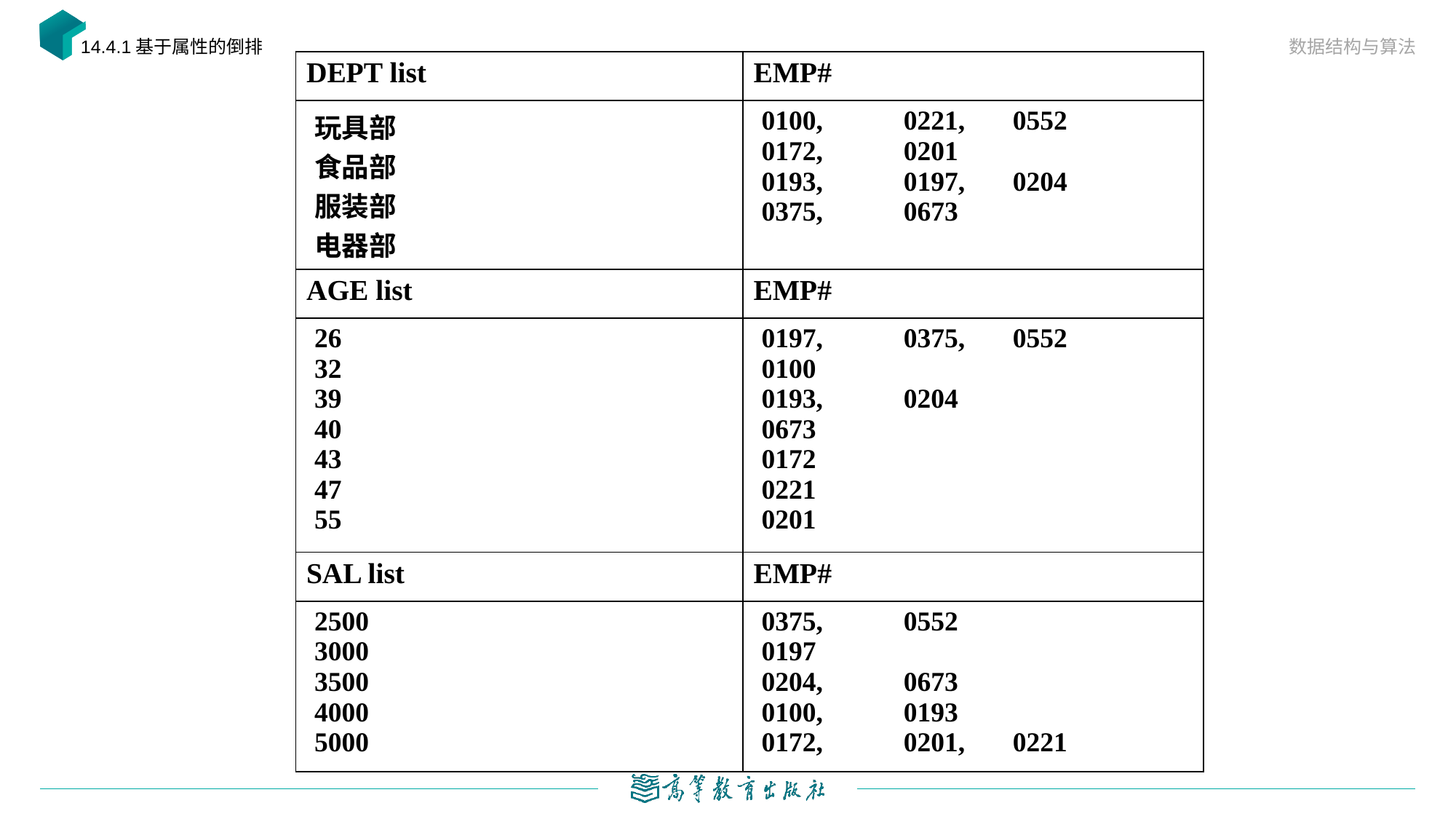

数据结构与算法
14.4.1基于属性的倒排
| DEPT list | EMP# |
| --- | --- |
| 玩具部 食品部 服装部 电器部 | 0100, 0221, 0552 0172, 0201 0193, 0197, 0204 0375, 0673 |
| AGE list | EMP# |
| 26 32 39 40 43 47 55 | 0197, 0375, 0552 0100 0193, 0204 0673 0172 0221 0201 |
| SAL list | EMP# |
| 2500 3000 3500 4000 5000 | 0375, 0552 0197 0204, 0673 0100, 0193 0172, 0201, 0221 |